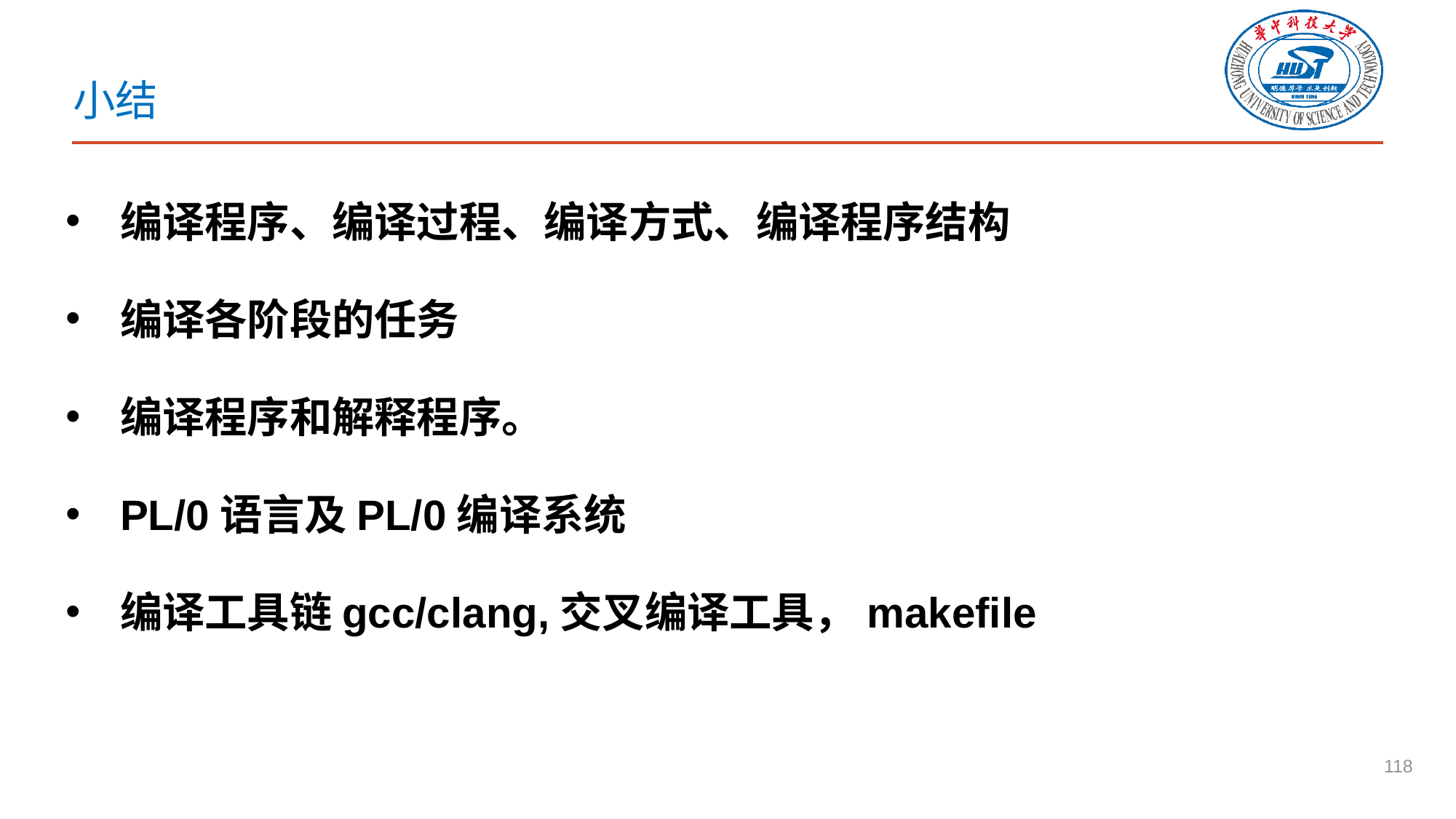

# 小结
编译程序、编译过程、编译方式、编译程序结构
编译各阶段的任务
编译程序和解释程序。
PL/0语言及PL/0编译系统
编译工具链gcc/clang,交叉编译工具，makefile
118